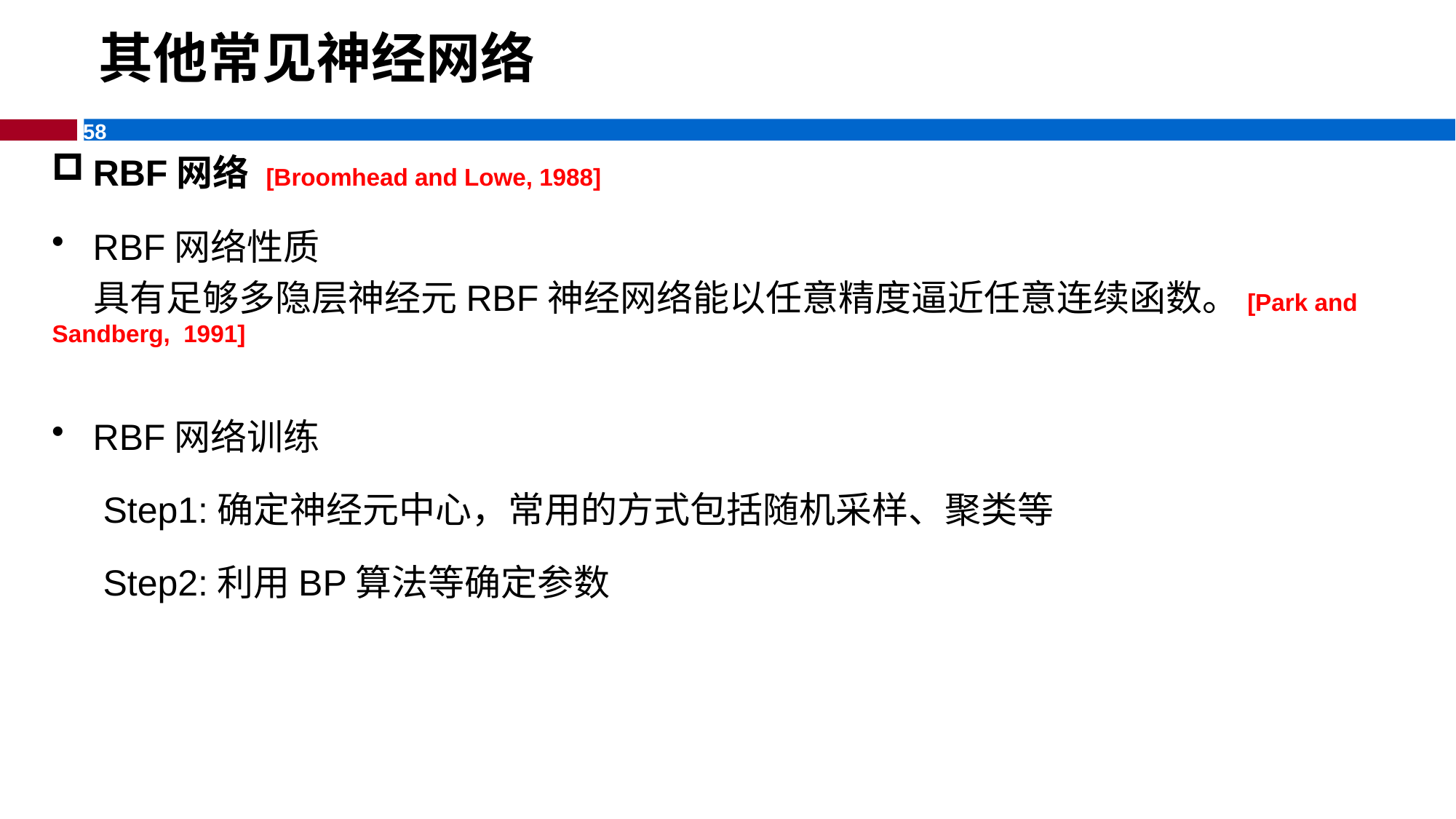

# 其他常见神经网络
RBF网络 [Broomhead and Lowe, 1988]
RBF网络性质
    具有足够多隐层神经元RBF神经网络能以任意精度逼近任意连续函数。[Park and Sandberg,  1991]

RBF网络训练
     Step1:确定神经元中心，常用的方式包括随机采样、聚类等
     Step2:利用BP算法等确定参数